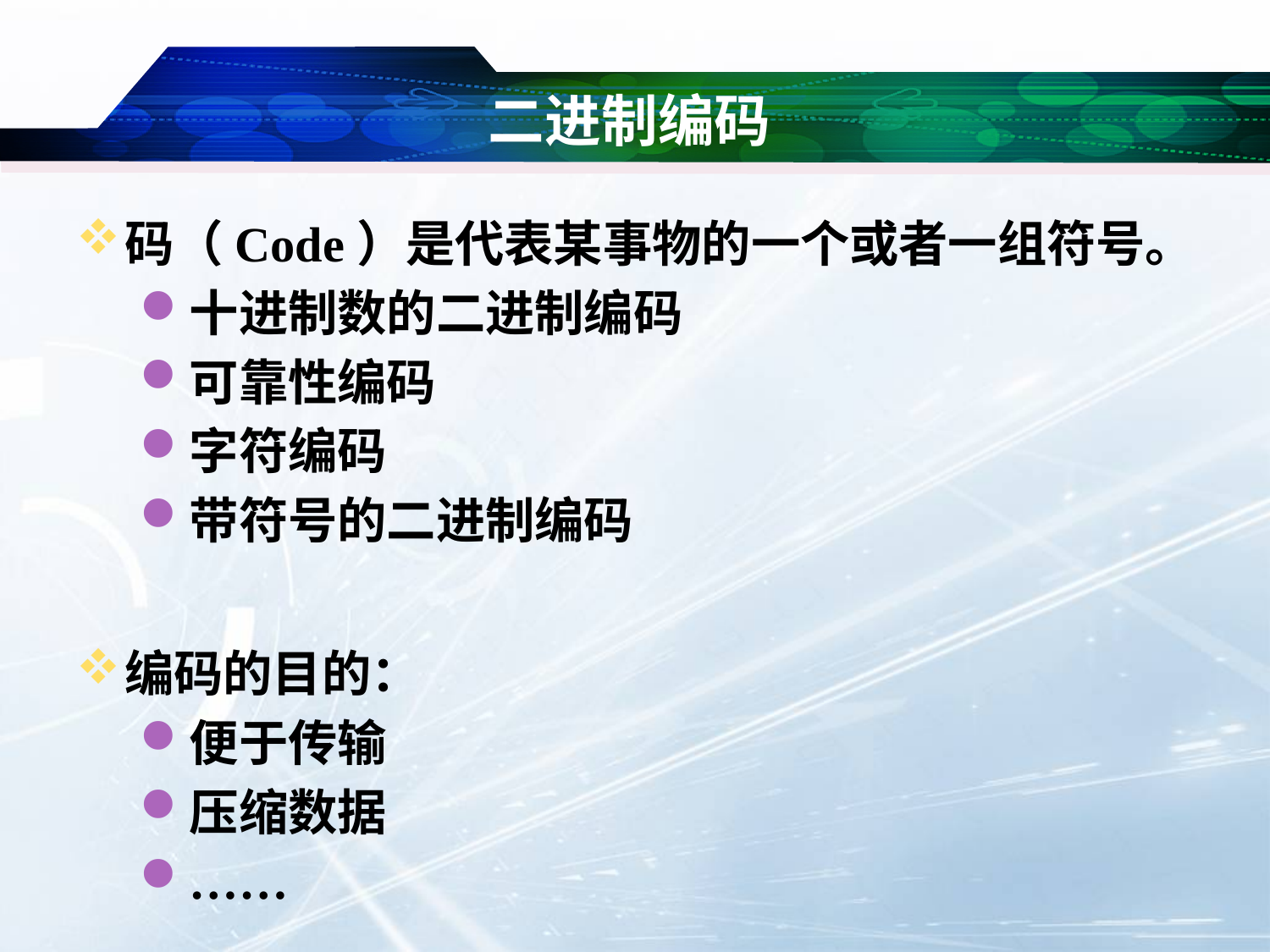

# 二进制编码
码（Code）是代表某事物的一个或者一组符号。
十进制数的二进制编码
可靠性编码
字符编码
带符号的二进制编码

编码的目的：
便于传输
压缩数据
……